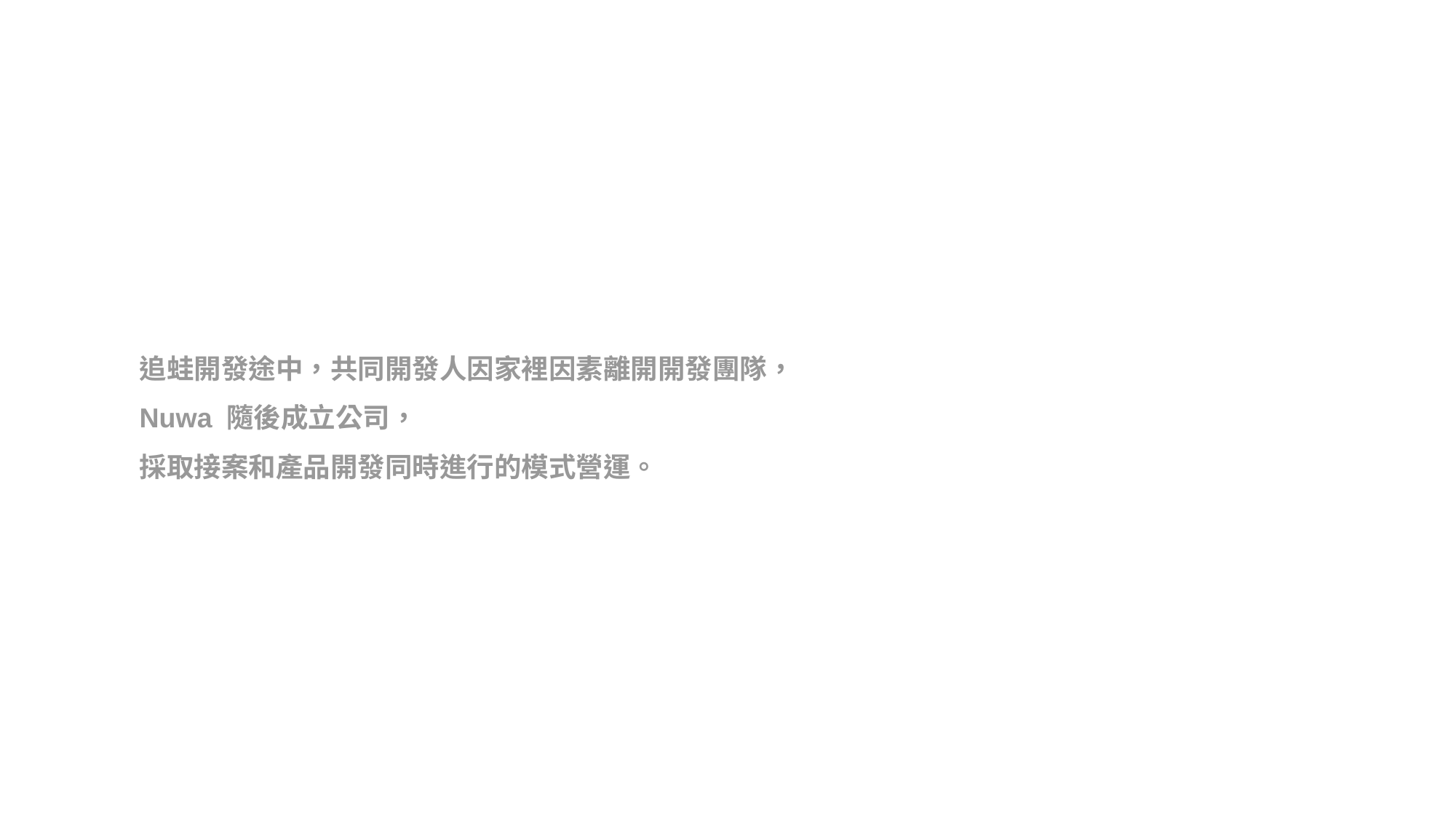

追蛙開發途中，共同開發人因家裡因素離開開發團隊，
Nuwa 隨後成立公司，
採取接案和產品開發同時進行的模式營運。